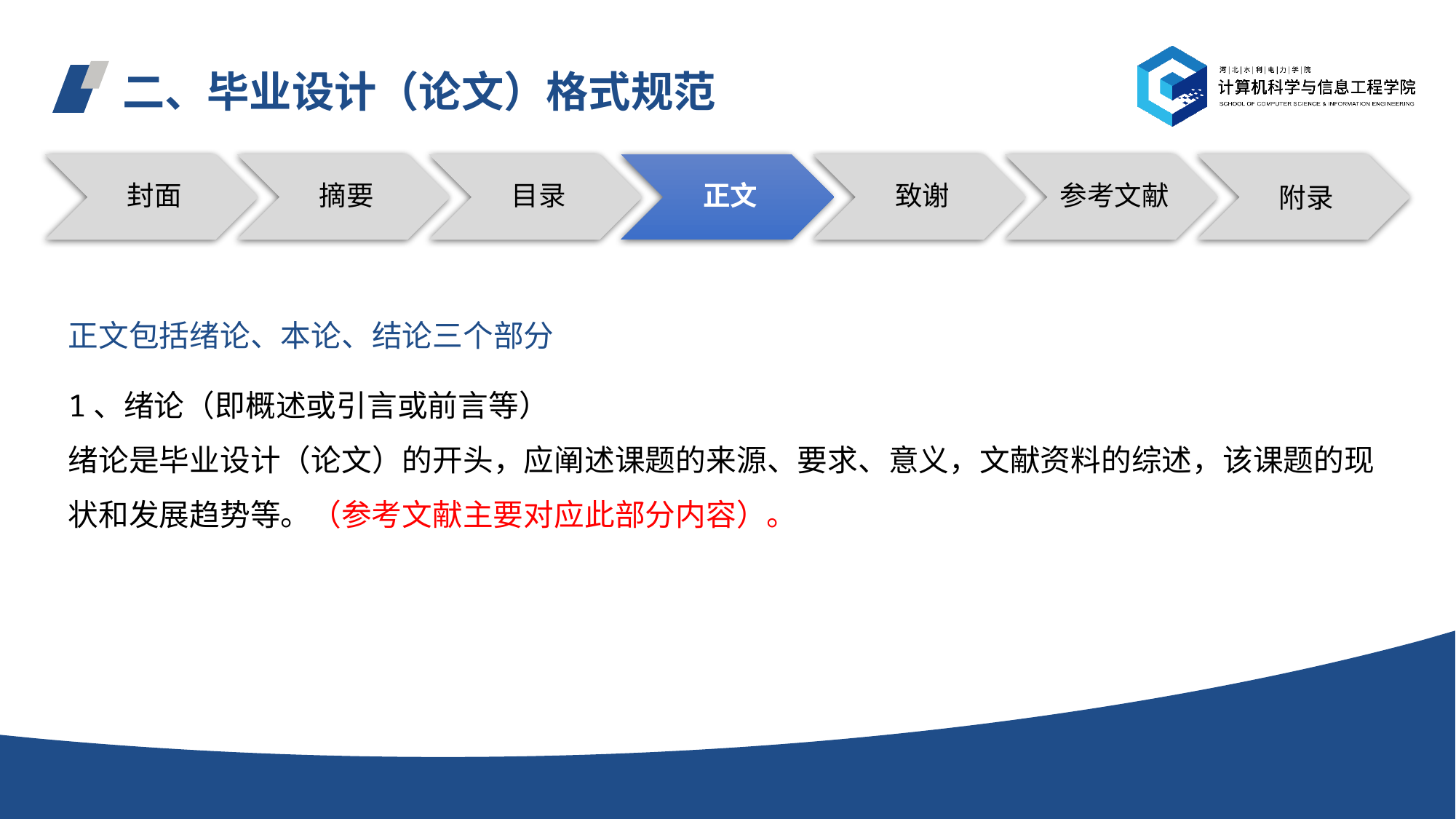

# 二、毕业设计（论文）格式规范
封面
摘要
目录
正文
致谢
参考文献
附录
正文包括绪论、本论、结论三个部分
1、绪论（即概述或引言或前言等）
绪论是毕业设计（论文）的开头，应阐述课题的来源、要求、意义，文献资料的综述，该课题的现状和发展趋势等。（参考文献主要对应此部分内容）。